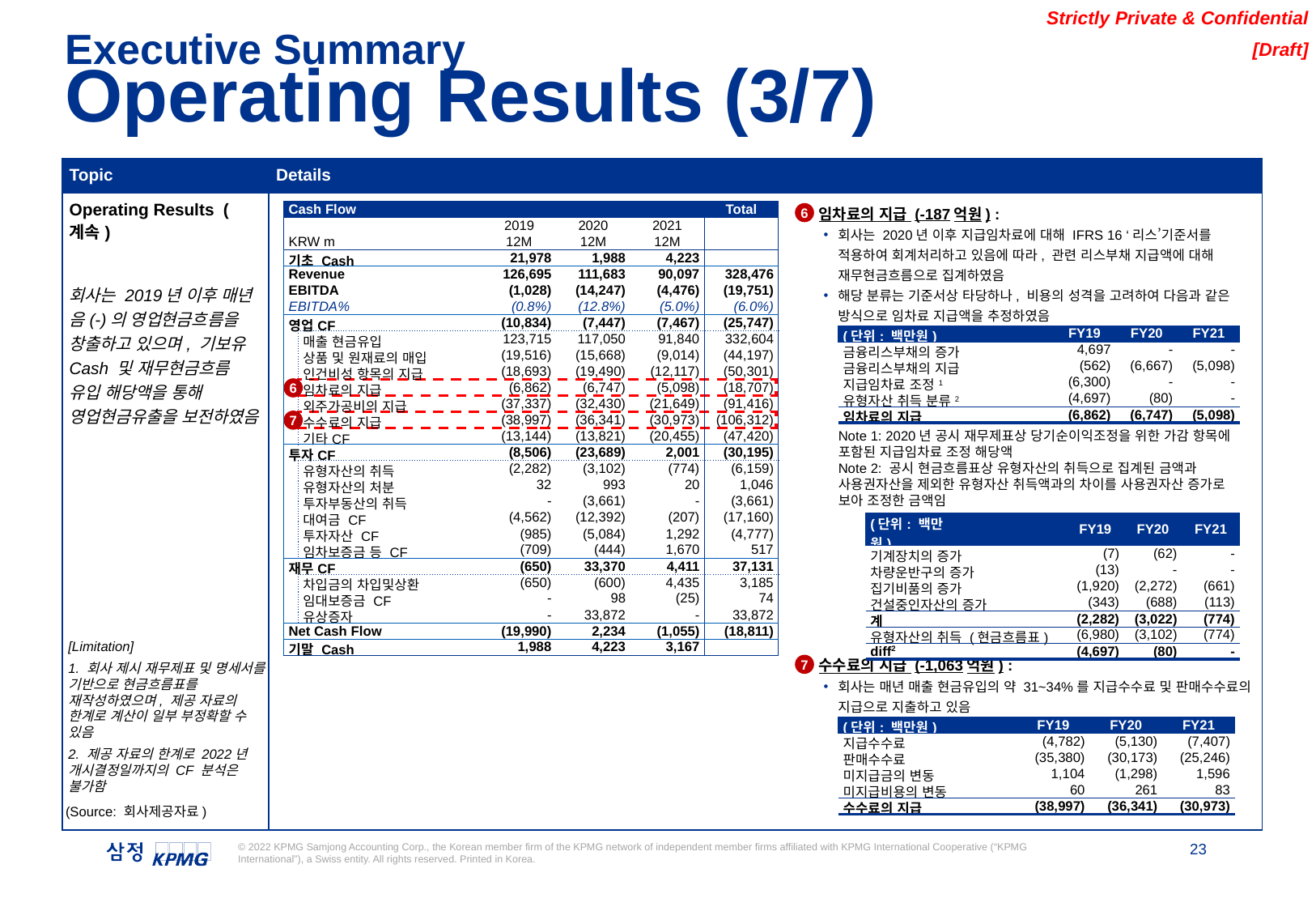

Executive Summary
Operating Results (3/7)
| Topic | Details |
| --- | --- |
| Operating Results (계속) 회사는 2019년 이후 매년 음(-)의 영업현금흐름을 창출하고 있으며, 기보유 Cash 및 재무현금흐름 유입 해당액을 통해 영업현금유출을 보전하였음 |  |
| Cash Flow |  |  |  |  |  | Total |
| --- | --- | --- | --- | --- | --- | --- |
|  |  |  | 2019 | 2020 | 2021 |  |
| KRW m |  |  | 12M | 12M | 12M |  |
| 기초 Cash |  |  | 21,978 | 1,988 | 4,223 |  |
| Revenue |  |  | 126,695 | 111,683 | 90,097 | 328,476 |
| EBITDA |  |  | (1,028) | (14,247) | (4,476) | (19,751) |
| EBITDA% |  |  | (0.8%) | (12.8%) | (5.0%) | (6.0%) |
| 영업CF |  |  | (10,834) | (7,447) | (7,467) | (25,747) |
|  | 매출 현금유입 |  | 123,715 | 117,050 | 91,840 | 332,604 |
|  | 상품 및 원재료의 매입 |  | (19,516) | (15,668) | (9,014) | (44,197) |
|  | 인건비성 항목의 지급 |  | (18,693) | (19,490) | (12,117) | (50,301) |
|  | 임차료의 지급 |  | (6,862) | (6,747) | (5,098) | (18,707) |
|  | 외주가공비의 지급 |  | (37,337) | (32,430) | (21,649) | (91,416) |
|  | 수수료의 지급 |  | (38,997) | (36,341) | (30,973) | (106,312) |
|  | 기타CF |  | (13,144) | (13,821) | (20,455) | (47,420) |
| 투자CF |  |  | (8,506) | (23,689) | 2,001 | (30,195) |
|  | 유형자산의 취득 |  | (2,282) | (3,102) | (774) | (6,159) |
|  | 유형자산의 처분 |  | 32 | 993 | 20 | 1,046 |
|  | 투자부동산의 취득 |  | - | (3,661) | - | (3,661) |
|  | 대여금 CF |  | (4,562) | (12,392) | (207) | (17,160) |
|  | 투자자산 CF |  | (985) | (5,084) | 1,292 | (4,777) |
|  | 임차보증금 등 CF |  | (709) | (444) | 1,670 | 517 |
| 재무CF |  |  | (650) | 33,370 | 4,411 | 37,131 |
|  | 차입금의 차입및상환 |  | (650) | (600) | 4,435 | 3,185 |
|  | 임대보증금 CF |  | - | 98 | (25) | 74 |
|  | 유상증자 |  | - | 33,872 | - | 33,872 |
| Net Cash Flow |  |  | (19,990) | 2,234 | (1,055) | (18,811) |
| 기말 Cash |  |  | 1,988 | 4,223 | 3,167 |  |
임차료의 지급 (-187억원) :
회사는 2020년 이후 지급임차료에 대해 IFRS 16 ‘리스’기준서를 적용하여 회계처리하고 있음에 따라, 관련 리스부채 지급액에 대해 재무현금흐름으로 집계하였음
해당 분류는 기준서상 타당하나, 비용의 성격을 고려하여 다음과 같은 방식으로 임차료 지급액을 추정하였음
6
| (단위: 백만원) |  | FY19 | FY20 | FY21 |
| --- | --- | --- | --- | --- |
| 금융리스부채의 증가 |  | 4,697 | - | - |
| 금융리스부채의 지급 |  | (562) | (6,667) | (5,098) |
| 지급임차료 조정1 |  | (6,300) | - | - |
| 유형자산 취득 분류2 |  | (4,697) | (80) | - |
| 임차료의 지급 |  | (6,862) | (6,747) | (5,098) |
6

7

Note 1: 2020년 공시 재무제표상 당기순이익조정을 위한 가감 항목에 포함된 지급임차료 조정 해당액
Note 2: 공시 현금흐름표상 유형자산의 취득으로 집계된 금액과 사용권자산을 제외한 유형자산 취득액과의 차이를 사용권자산 증가로 보아 조정한 금액임
| (단위: 백만원) |  | FY19 | FY20 | FY21 |
| --- | --- | --- | --- | --- |
| 기계장치의 증가 |  | (7) | (62) | - |
| 차량운반구의 증가 |  | (13) | - | - |
| 집기비품의 증가 |  | (1,920) | (2,272) | (661) |
| 건설중인자산의 증가 |  | (343) | (688) | (113) |
| 계 |  | (2,282) | (3,022) | (774) |
| 유형자산의 취득 (현금흐름표) |  | (6,980) | (3,102) | (774) |
| diff2 |  | (4,697) | (80) | - |
[Limitation]
1. 회사 제시 재무제표 및 명세서를 기반으로 현금흐름표를 재작성하였으며, 제공 자료의 한계로 계산이 일부 부정확할 수 있음
2. 제공 자료의 한계로 2022년 개시결정일까지의 CF 분석은 불가함
수수료의 지급 (-1,063억원) :
회사는 매년 매출 현금유입의 약 31~34%를 지급수수료 및 판매수수료의 지급으로 지출하고 있음
7
| (단위: 백만원) | FY19 | FY20 | FY21 |
| --- | --- | --- | --- |
| 지급수수료 | (4,782) | (5,130) | (7,407) |
| 판매수수료 | (35,380) | (30,173) | (25,246) |
| 미지급금의 변동 | 1,104 | (1,298) | 1,596 |
| 미지급비용의 변동 | 60 | 261 | 83 |
| 수수료의 지급 | (38,997) | (36,341) | (30,973) |
(Source: 회사제공자료)